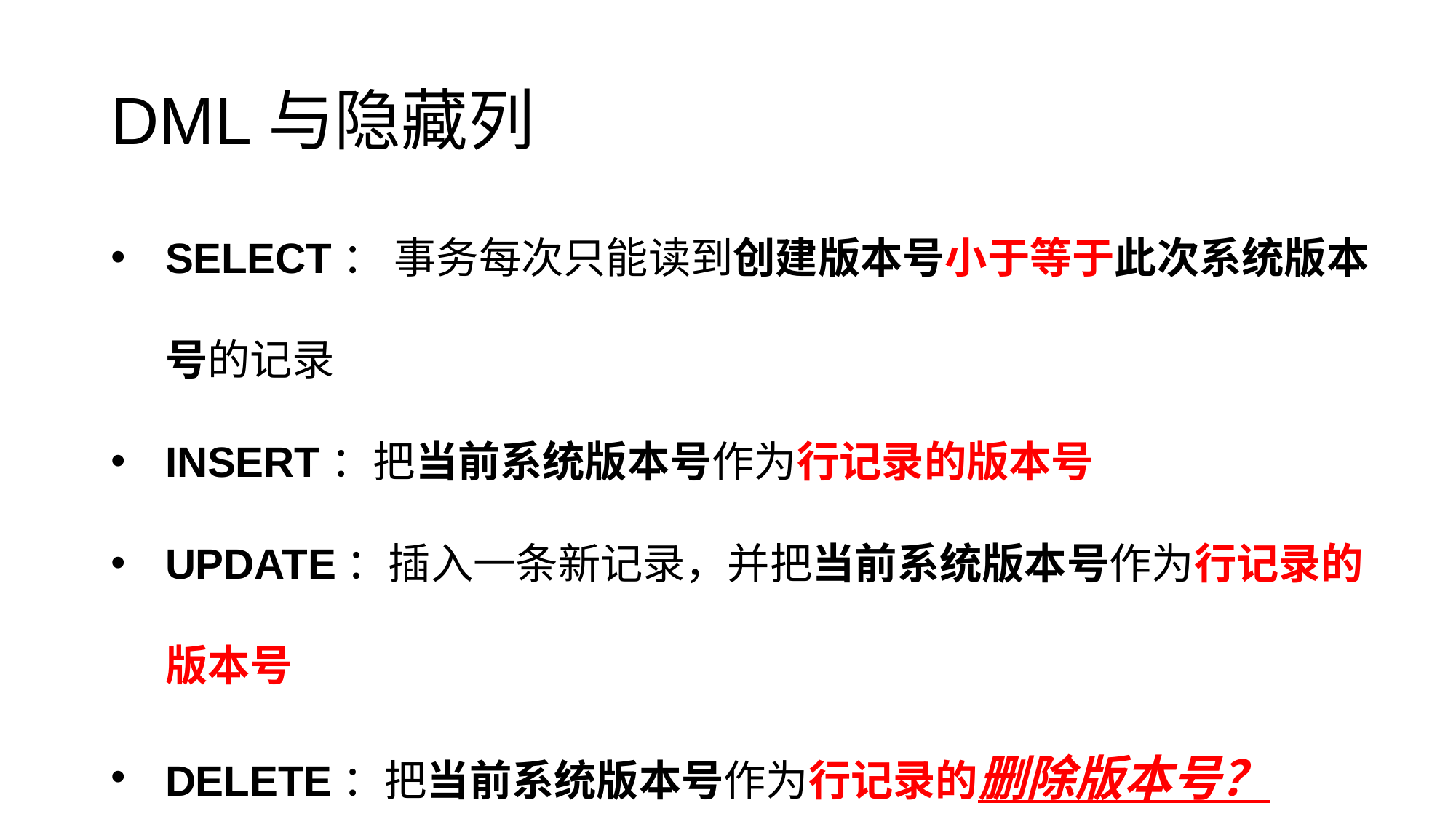

# DML与隐藏列
SELECT： 事务每次只能读到创建版本号小于等于此次系统版本号的记录
INSERT：把当前系统版本号作为行记录的版本号
UPDATE：插入一条新记录，并把当前系统版本号作为行记录的版本号
DELETE：把当前系统版本号作为行记录的删除版本号？